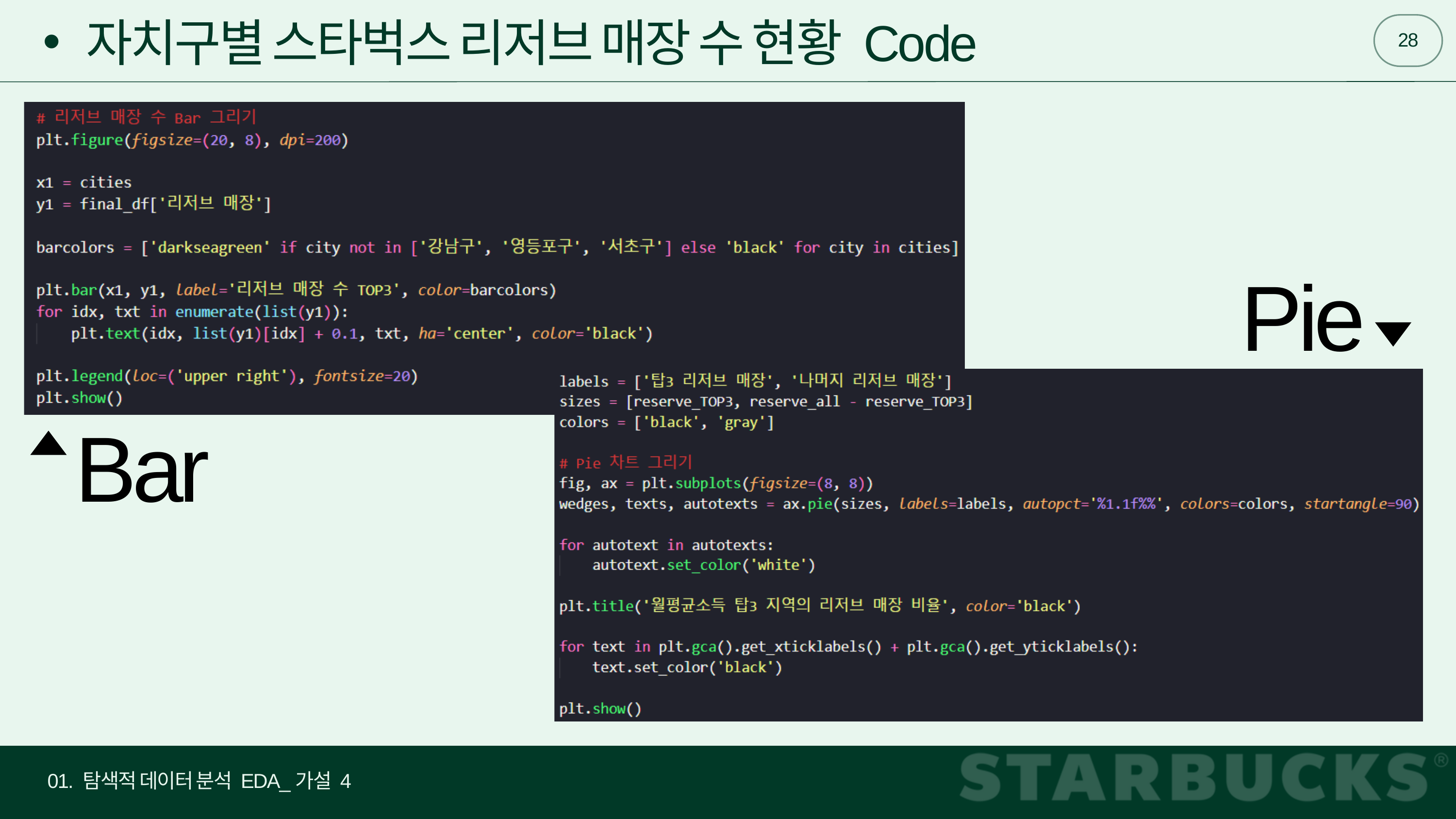

28
자치구별 스타벅스 리저브 매장 수 현황 Code

Pie

Bar

01. 탐색적 데이터 분석 EDA_가설 4